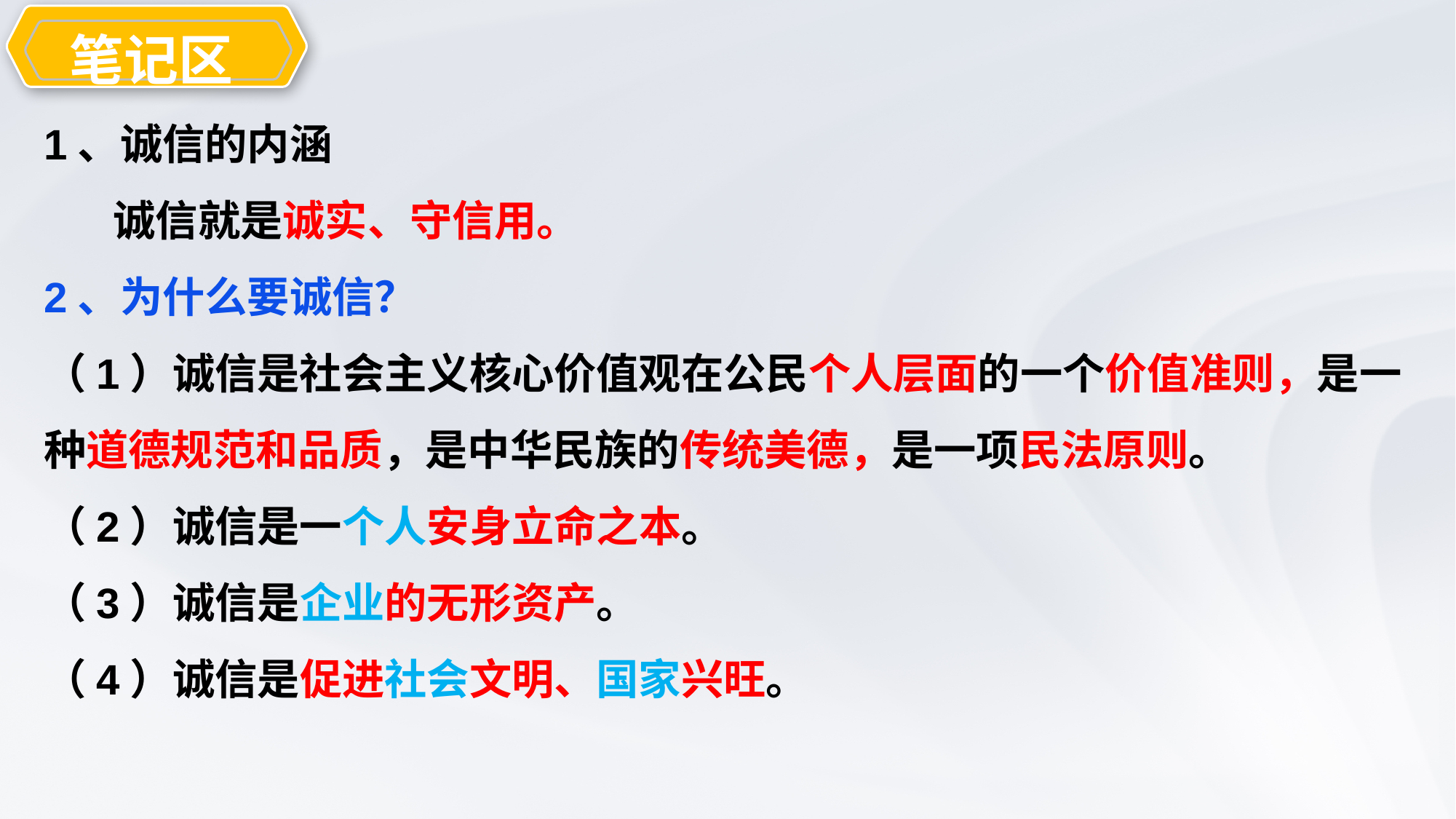

笔记区
教学目
1、诚信的内涵
     诚信就是诚实、守信用。
2、为什么要诚信？
（1）诚信是社会主义核心价值观在公民个人层面的一个价值准则，是一种道德规范和品质，是中华民族的传统美德，是一项民法原则。
（2）诚信是一个人安身立命之本。
（3）诚信是企业的无形资产。
（4）诚信是促进社会文明、国家兴旺。